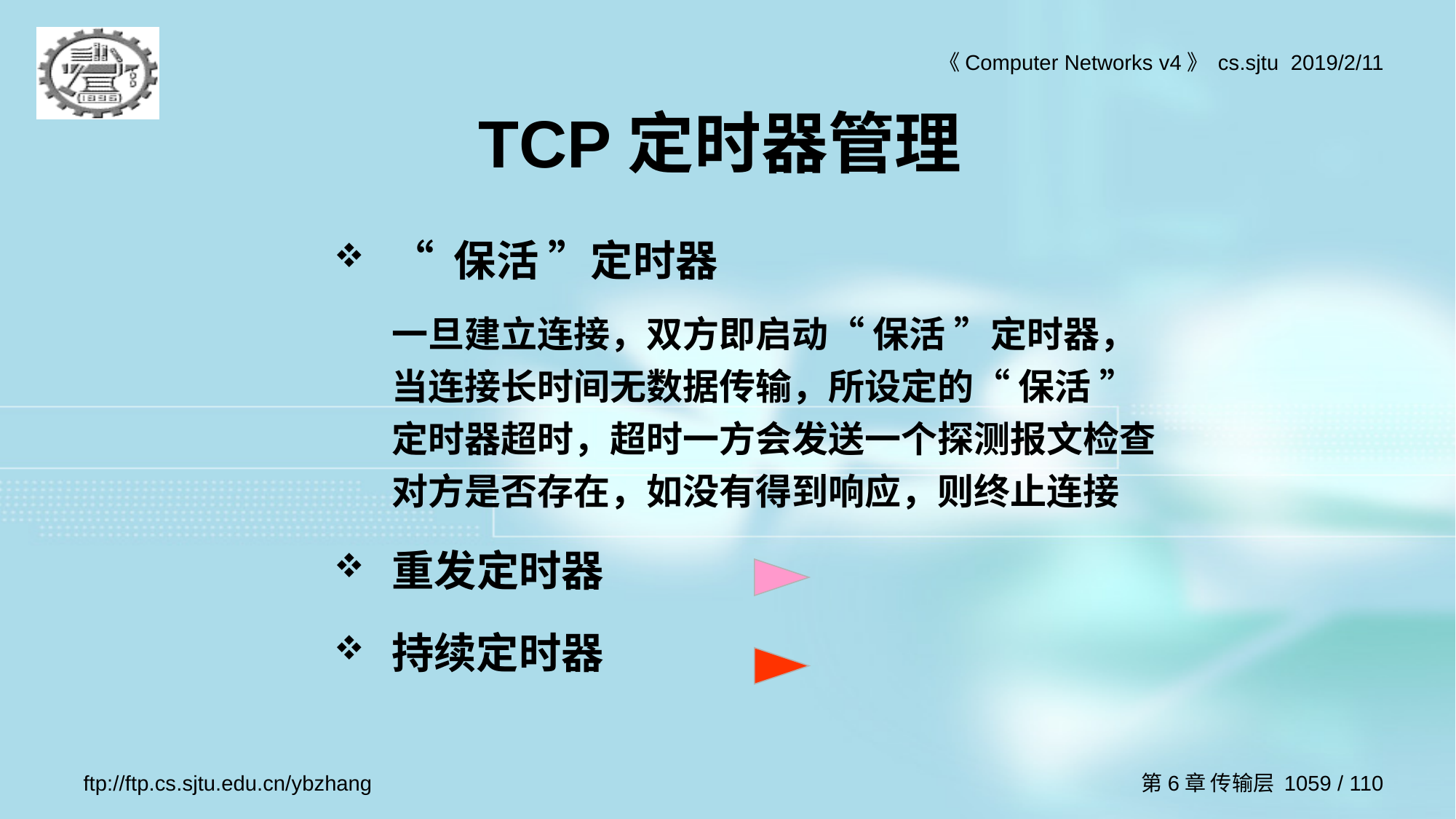

# TCP定时器管理
“ 保活 ”定时器
	一旦建立连接，双方即启动“ 保活 ”定时器，当连接长时间无数据传输，所设定的“ 保活 ”定时器超时，超时一方会发送一个探测报文检查对方是否存在，如没有得到响应，则终止连接
重发定时器
持续定时器